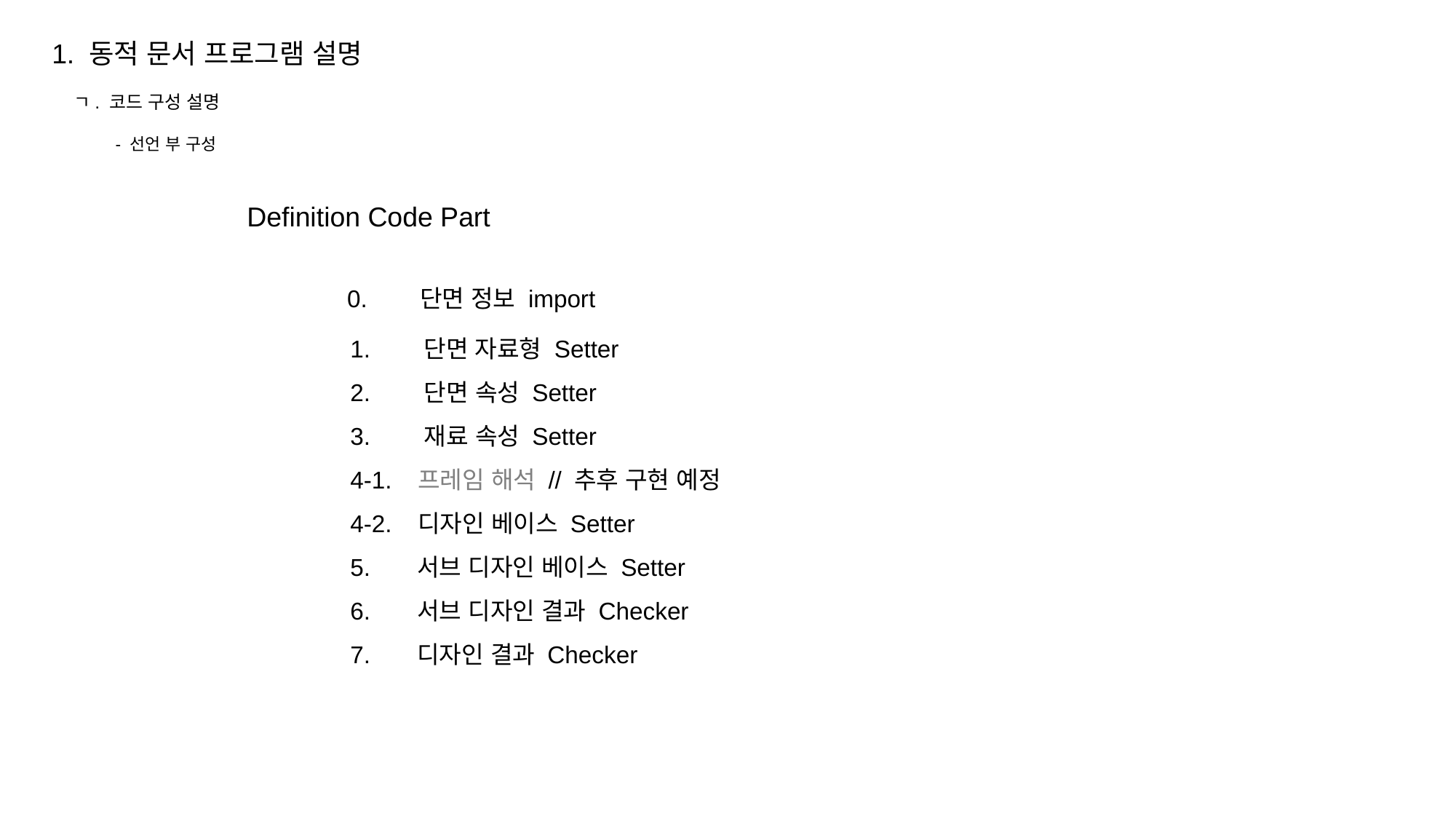

1. 동적 문서 프로그램 설명
ㄱ. 코드 구성 설명
- 선언 부 구성
Definition Code Part
0.       단면 정보 import
    단면 자료형 Setter
    단면 속성 Setter
    재료 속성 Setter
4-1.   프레임 해석 // 추후 구현 예정
4-2.   디자인 베이스 Setter
   서브 디자인 베이스 Setter
   서브 디자인 결과 Checker
   디자인 결과 Checker